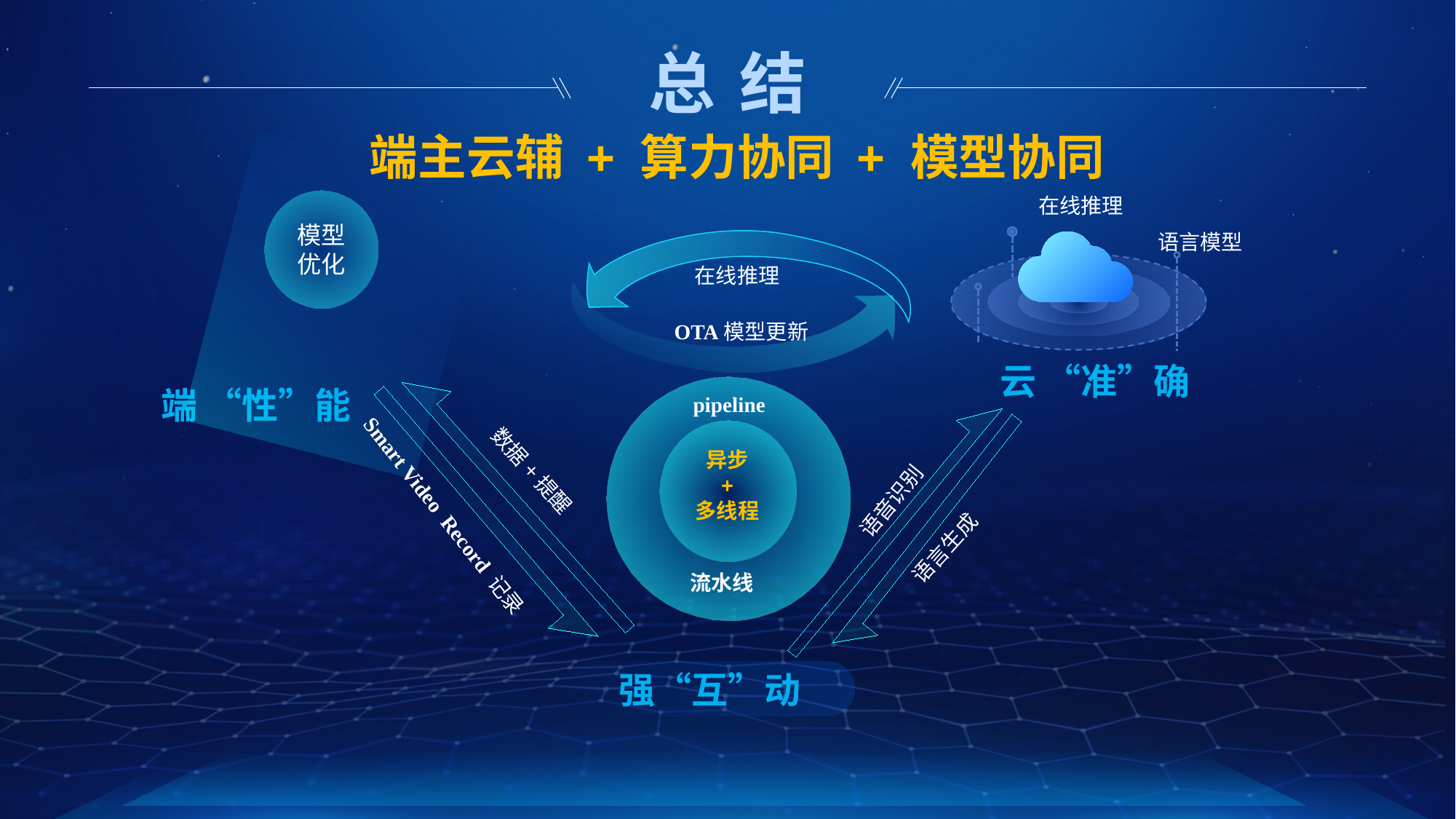

# 总 结
端主云辅 + 算力协同 + 模型协同

模型优化
在线推理

语言模型
云 “准”确

在线推理
OTA模型更新

端 “性”能
pipeline

异步
+
多线程
数据+提醒
语音识别

语言生成

Smart Video  Record 记录
流水线
强“互”动